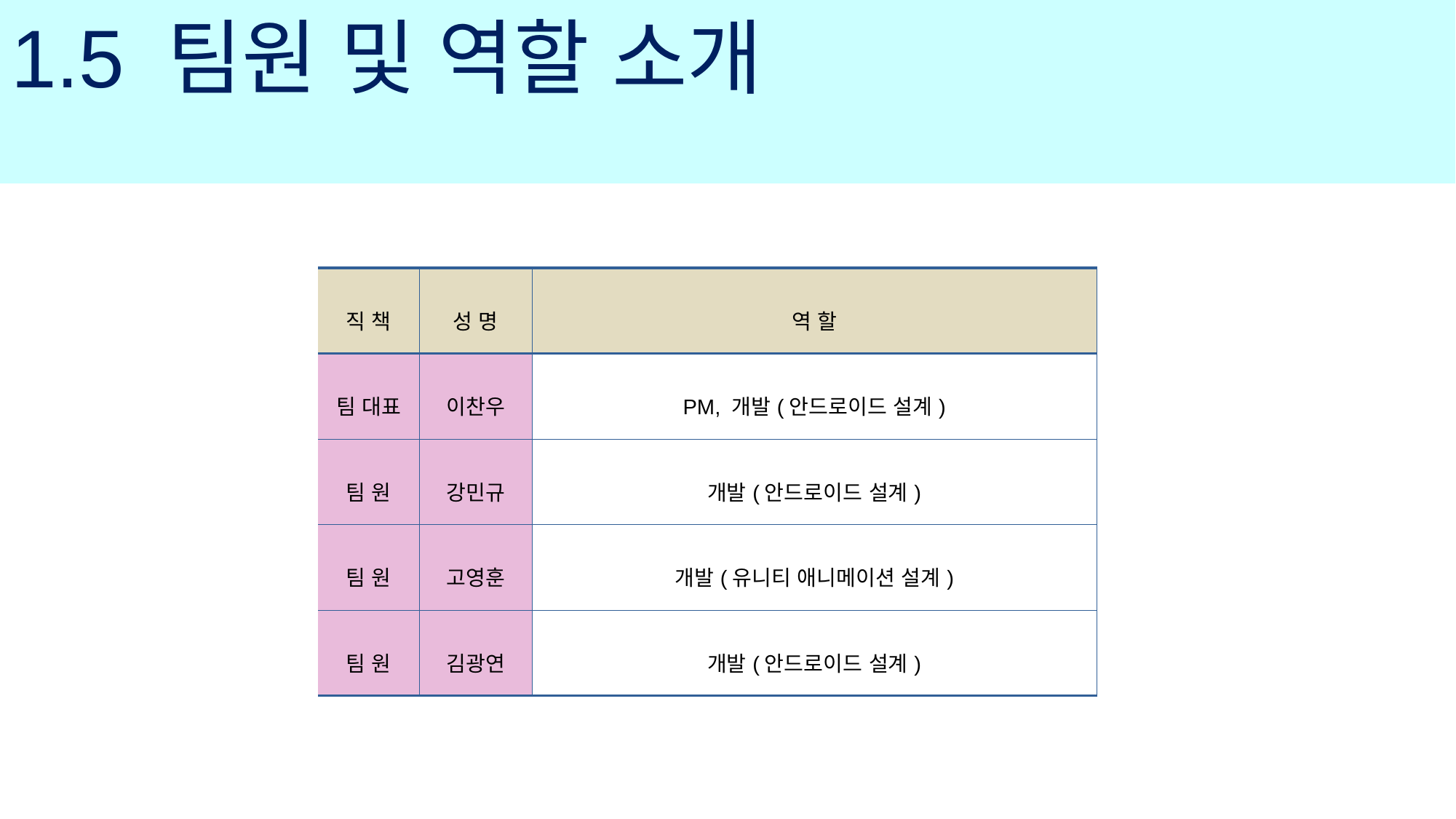

1.5 팀원 및 역할 소개

| 직 책 | 성 명 | 역 할 |
| --- | --- | --- |
| 팀 대표 | 이찬우 | PM, 개발(안드로이드 설계) |
| 팀 원 | 강민규 | 개발(안드로이드 설계) |
| 팀 원 | 고영훈 | 개발(유니티 애니메이션 설계) |
| 팀 원 | 김광연 | 개발(안드로이드 설계) |